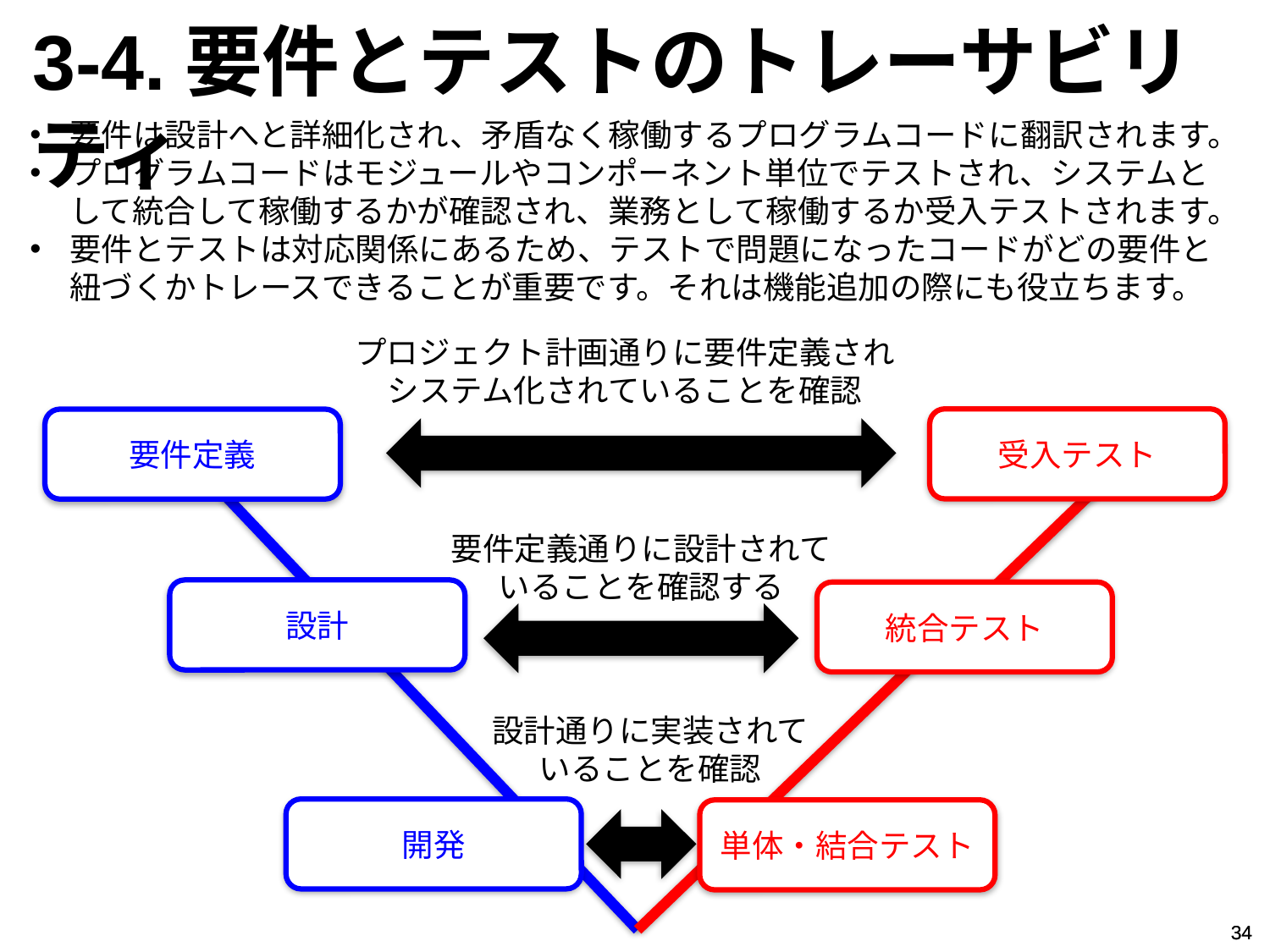

3-4.要件とテストのトレーサビリティ
要件は設計へと詳細化され、矛盾なく稼働するプログラムコードに翻訳されます。
プログラムコードはモジュールやコンポーネント単位でテストされ、システムとして統合して稼働するかが確認され、業務として稼働するか受入テストされます。
要件とテストは対応関係にあるため、テストで問題になったコードがどの要件と紐づくかトレースできることが重要です。それは機能追加の際にも役立ちます。
プロジェクト計画通りに要件定義され
システム化されていることを確認
受入テスト
要件定義

要件定義通りに設計されて
いることを確認する
設計
統合テスト

設計通りに実装されて
いることを確認
開発
単体・結合テスト